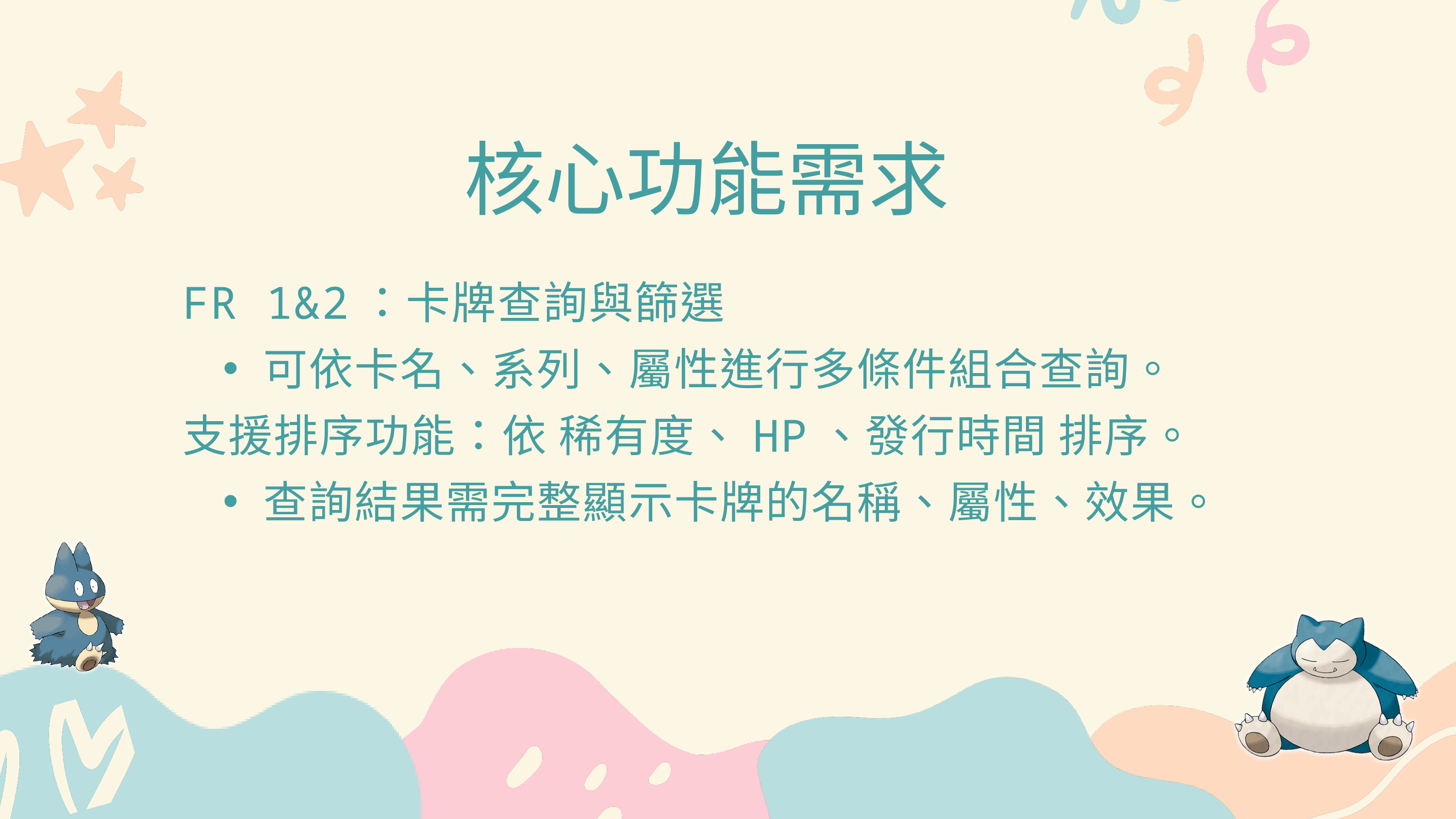

核心功能需求
FR 1&2：卡牌查詢與篩選
可依卡名、系列、屬性進行多條件組合查詢。
支援排序功能：依 稀有度、HP、發行時間 排序。
查詢結果需完整顯示卡牌的名稱、屬性、效果。